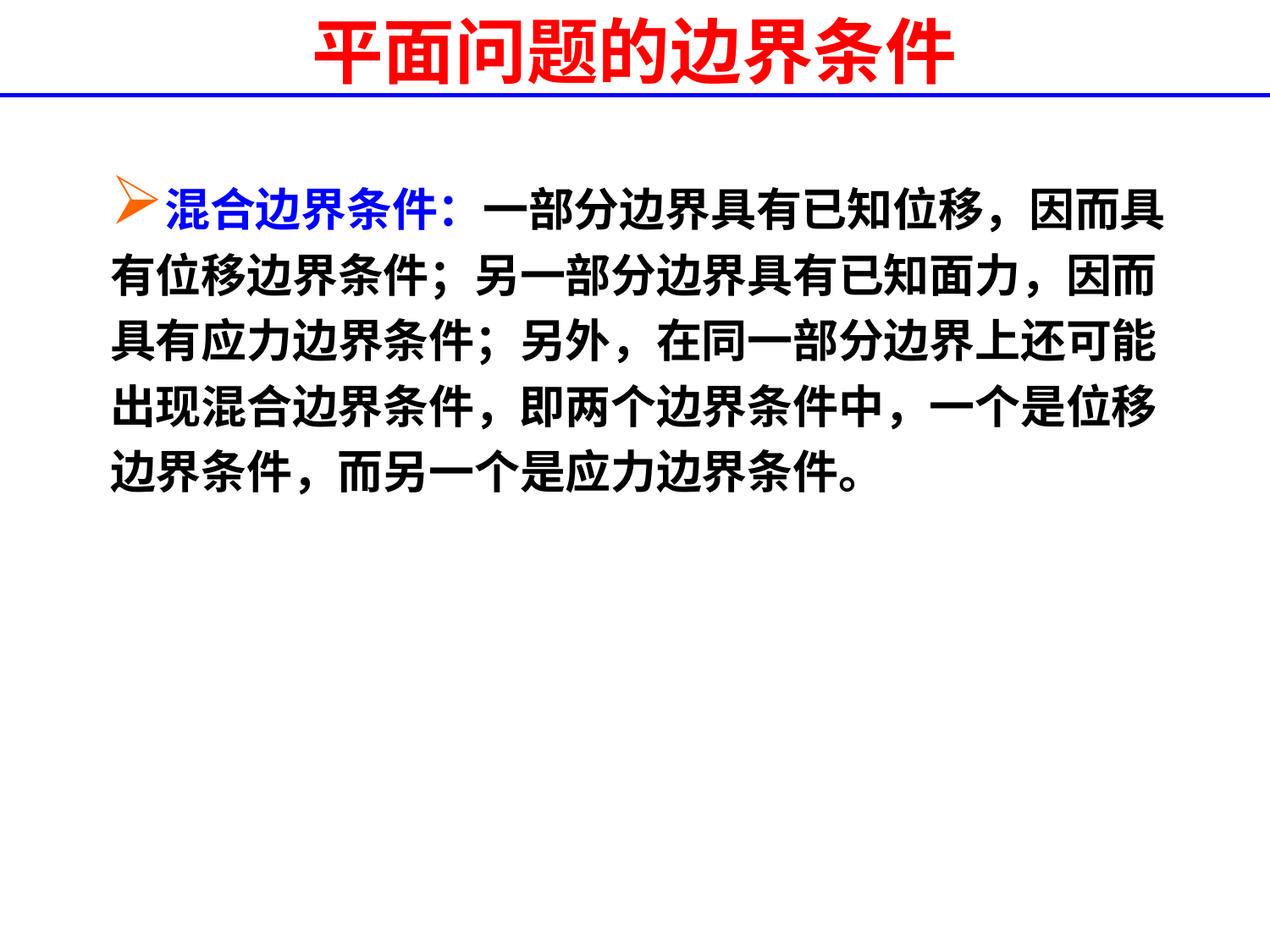

# 平面问题的边界条件
混合边界条件：一部分边界具有已知位移，因而具有位移边界条件；另一部分边界具有已知面力，因而具有应力边界条件；另外，在同一部分边界上还可能出现混合边界条件，即两个边界条件中，一个是位移边界条件，而另一个是应力边界条件。